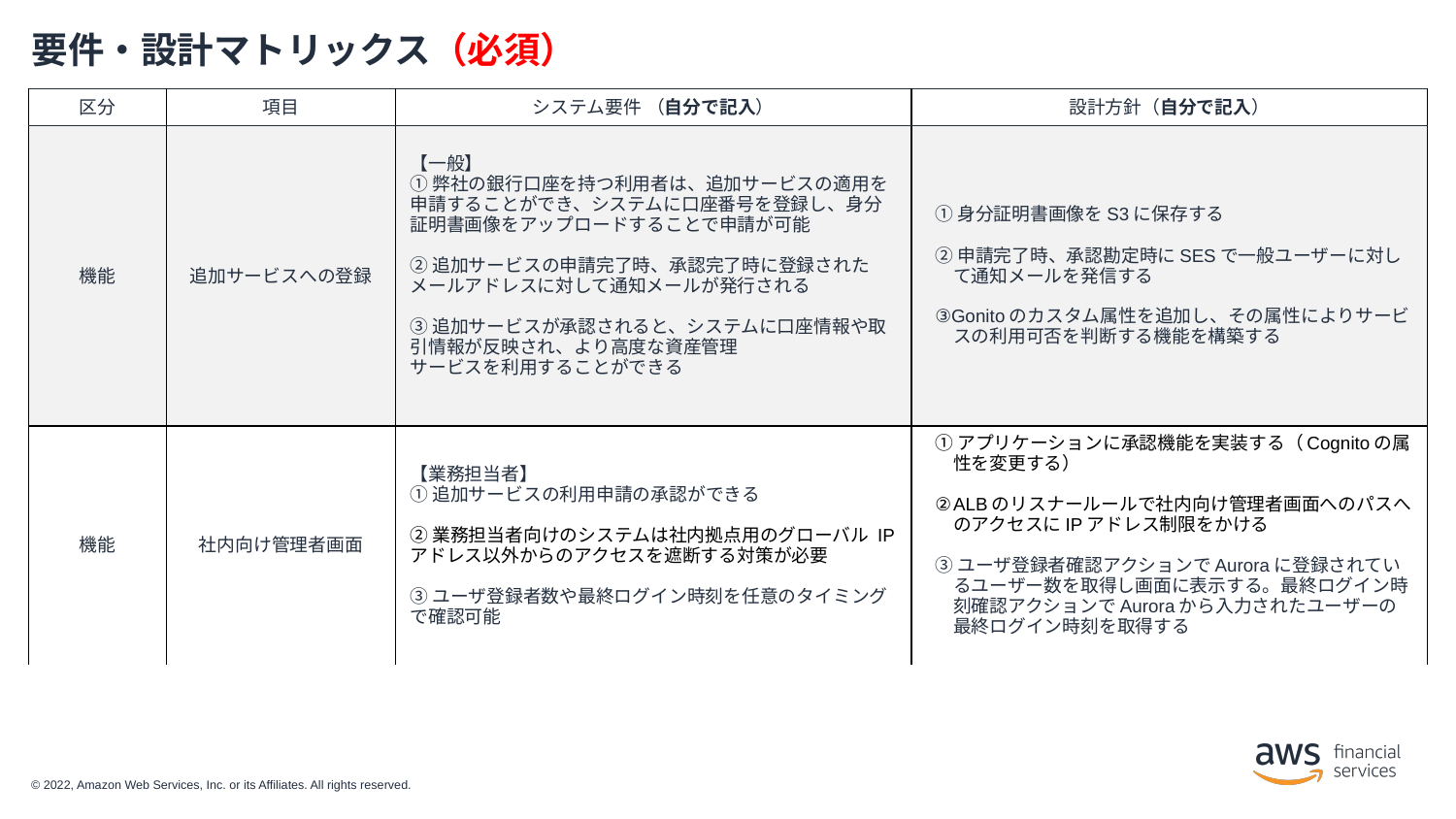

# 要件・設計マトリックス（必須）
| 区分 | 項目 | システム要件 （自分で記入） | 設計方針（自分で記入） |
| --- | --- | --- | --- |
| 機能 | 追加サービスへの登録 | 【一般】 ①弊社の銀行口座を持つ利用者は、追加サービスの適用を申請することができ、システムに口座番号を登録し、身分証明書画像をアップロードすることで申請が可能 ②追加サービスの申請完了時、承認完了時に登録されたメールアドレスに対して通知メールが発行される ③追加サービスが承認されると、システムに口座情報や取引情報が反映され、より高度な資産管理 サービスを利用することができる | ①身分証明書画像をS3に保存する ②申請完了時、承認勘定時にSESで一般ユーザーに対して通知メールを発信する ③Gonitoのカスタム属性を追加し、その属性によりサービスの利用可否を判断する機能を構築する |
| 機能 | 社内向け管理者画面 | 【業務担当者】 ①追加サービスの利用申請の承認ができる ②業務担当者向けのシステムは社内拠点用のグローバル IP アドレス以外からのアクセスを遮断する対策が必要 ③ユーザ登録者数や最終ログイン時刻を任意のタイミングで確認可能 | ①アプリケーションに承認機能を実装する（Cognitoの属性を変更する） ②ALBのリスナールールで社内向け管理者画面へのパスへのアクセスにIPアドレス制限をかける ③ユーザ登録者確認アクションでAuroraに登録されているユーザー数を取得し画面に表示する。最終ログイン時刻確認アクションでAuroraから入力されたユーザーの最終ログイン時刻を取得する |